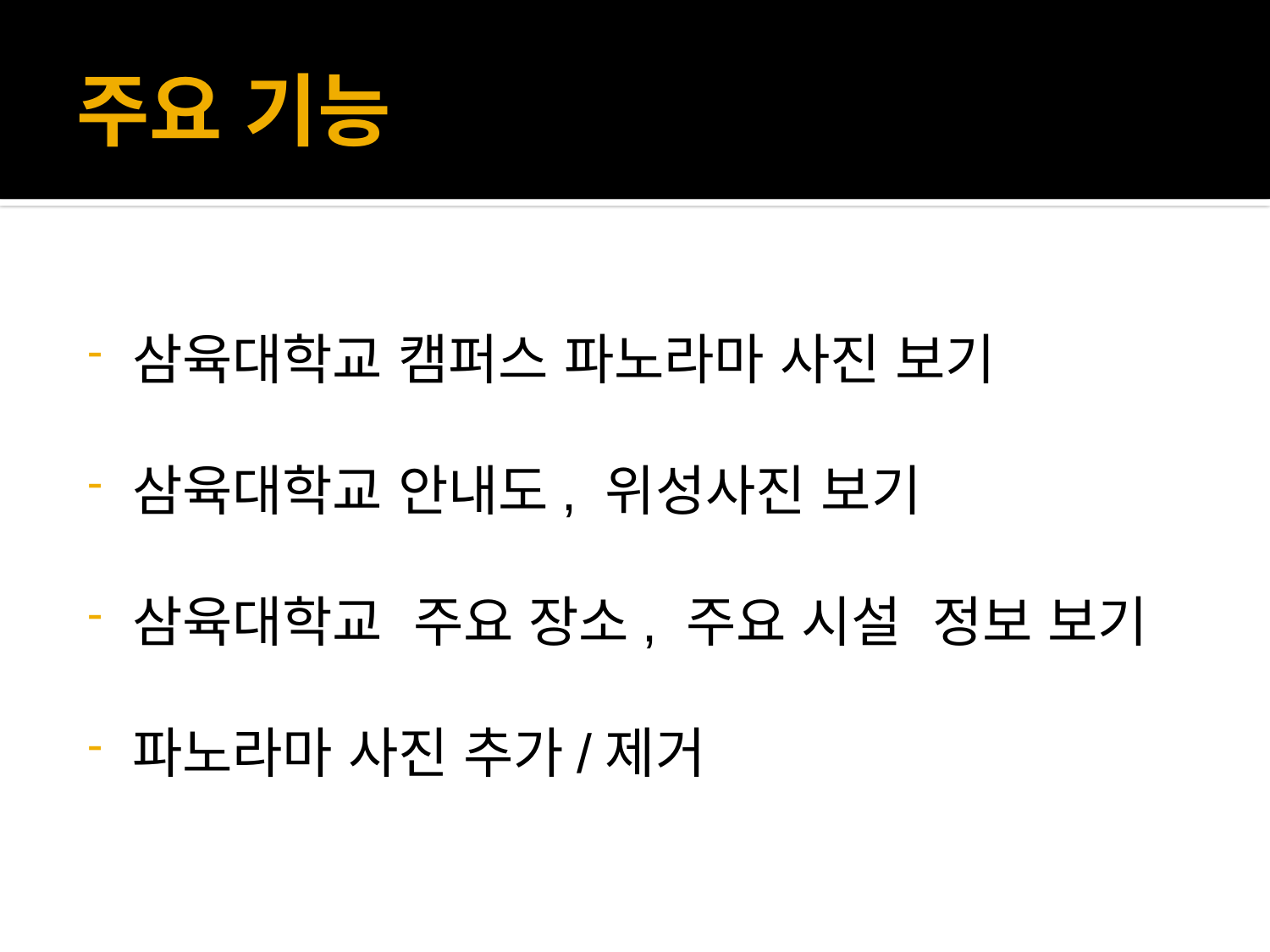

# 주요 기능

삼육대학교 캠퍼스 파노라마 사진 보기

삼육대학교 안내도, 위성사진 보기

삼육대학교  주요 장소, 주요 시설  정보 보기

파노라마 사진 추가/제거